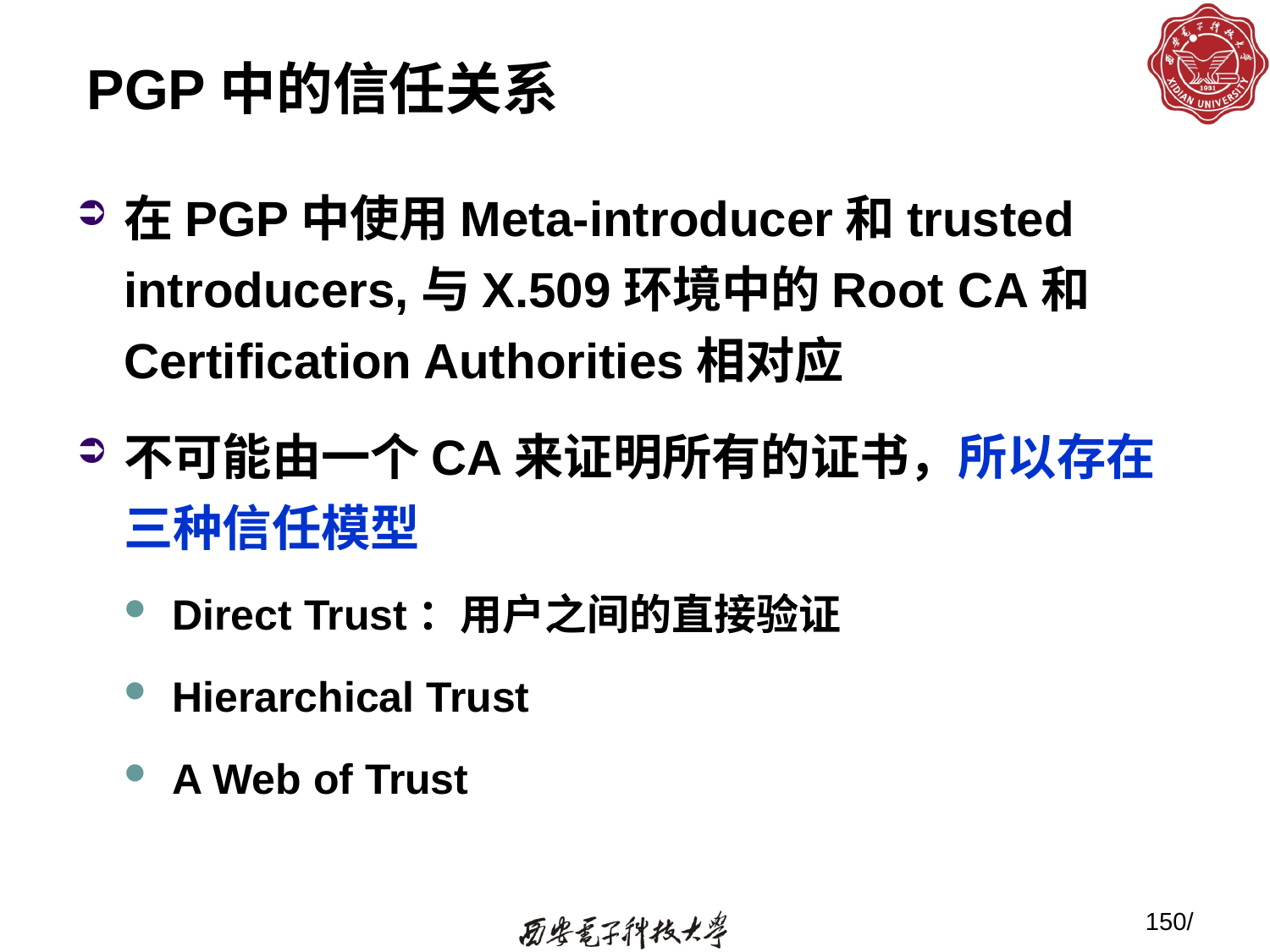

# PGP中的信任关系
在PGP中使用Meta-introducer和trusted introducers,与X.509环境中的Root CA和Certification Authorities相对应
不可能由一个CA来证明所有的证书，所以存在三种信任模型
Direct Trust：用户之间的直接验证
Hierarchical Trust
A Web of Trust
150/